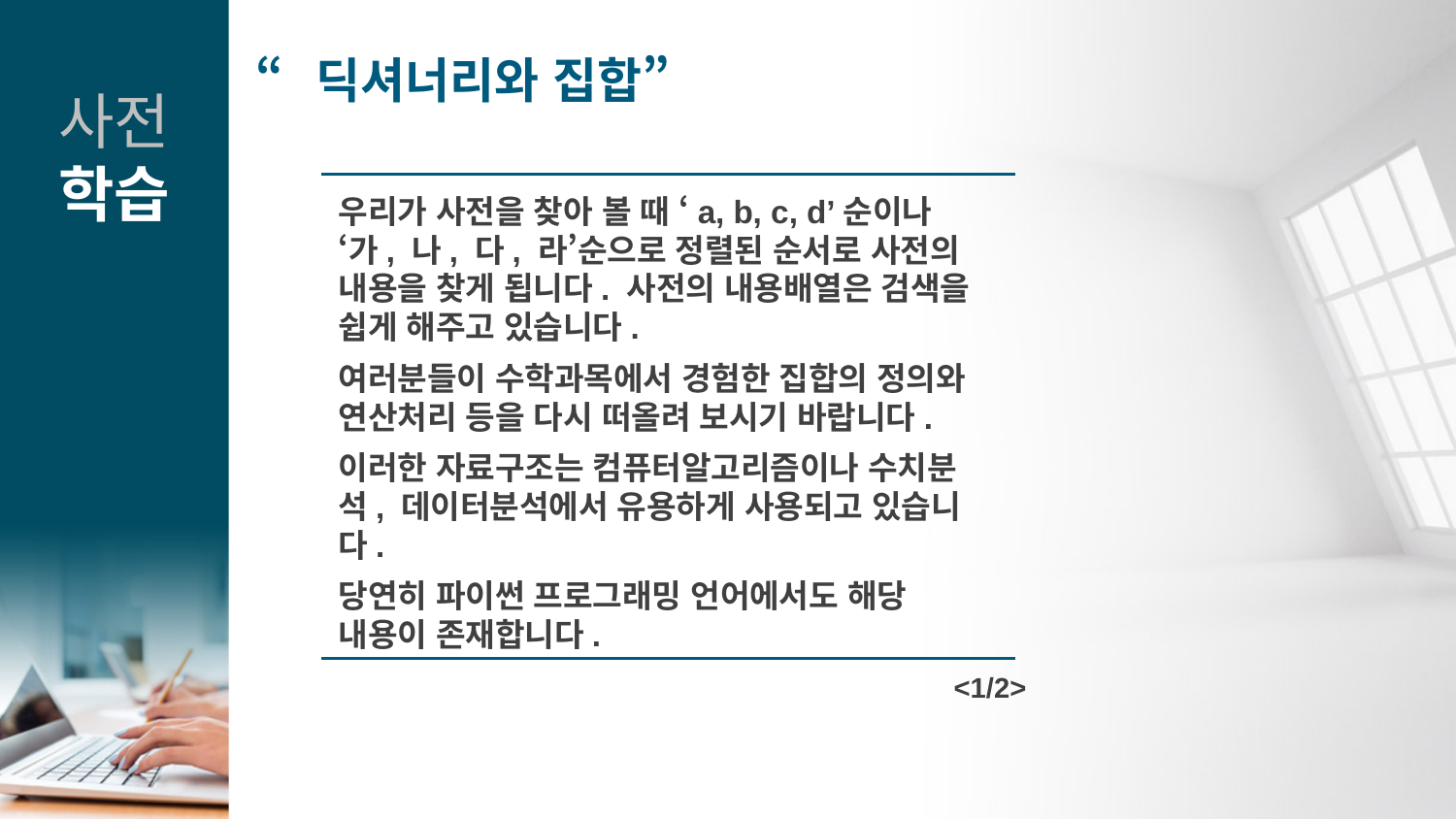

“딕셔너리와 집합”
사전
학습
우리가 사전을 찾아 볼 때 ‘a, b, c, d’순이나
‘가, 나, 다, 라’순으로 정렬된 순서로 사전의 내용을 찾게 됩니다. 사전의 내용배열은 검색을 쉽게 해주고 있습니다.
여러분들이 수학과목에서 경험한 집합의 정의와 연산처리 등을 다시 떠올려 보시기 바랍니다.
이러한 자료구조는 컴퓨터알고리즘이나 수치분석, 데이터분석에서 유용하게 사용되고 있습니다.
당연히 파이썬 프로그래밍 언어에서도 해당 내용이 존재합니다.
<1/2>